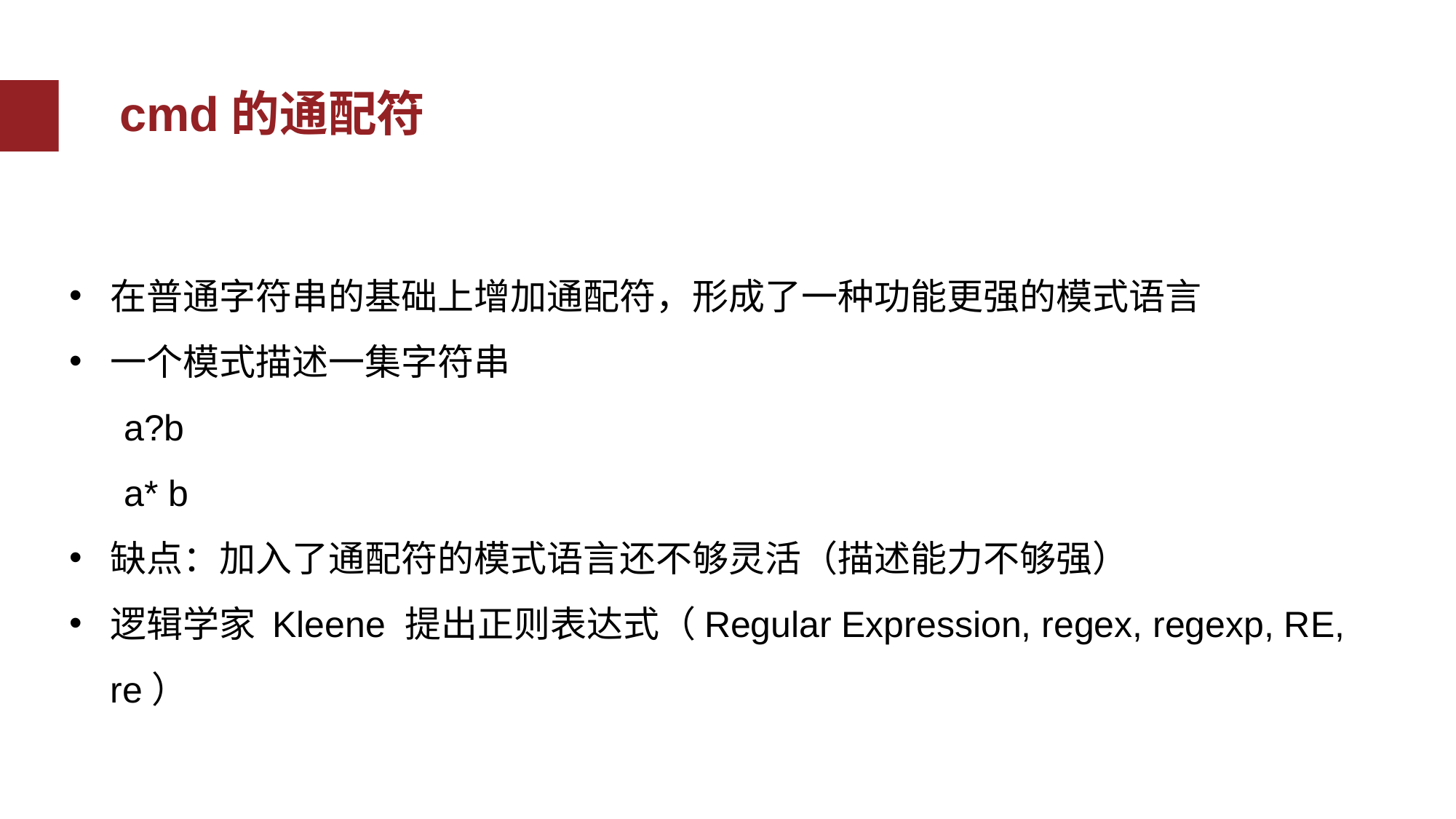

cmd的通配符

错误类型
错误类型
在普通字符串的基础上增加通配符，形成了一种功能更强的模式语言
一个模式描述一集字符串
a?b
a* b
缺点：加入了通配符的模式语言还不够灵活（描述能力不够强）
逻辑学家 Kleene 提出正则表达式（Regular Expression, regex, regexp, RE, re）